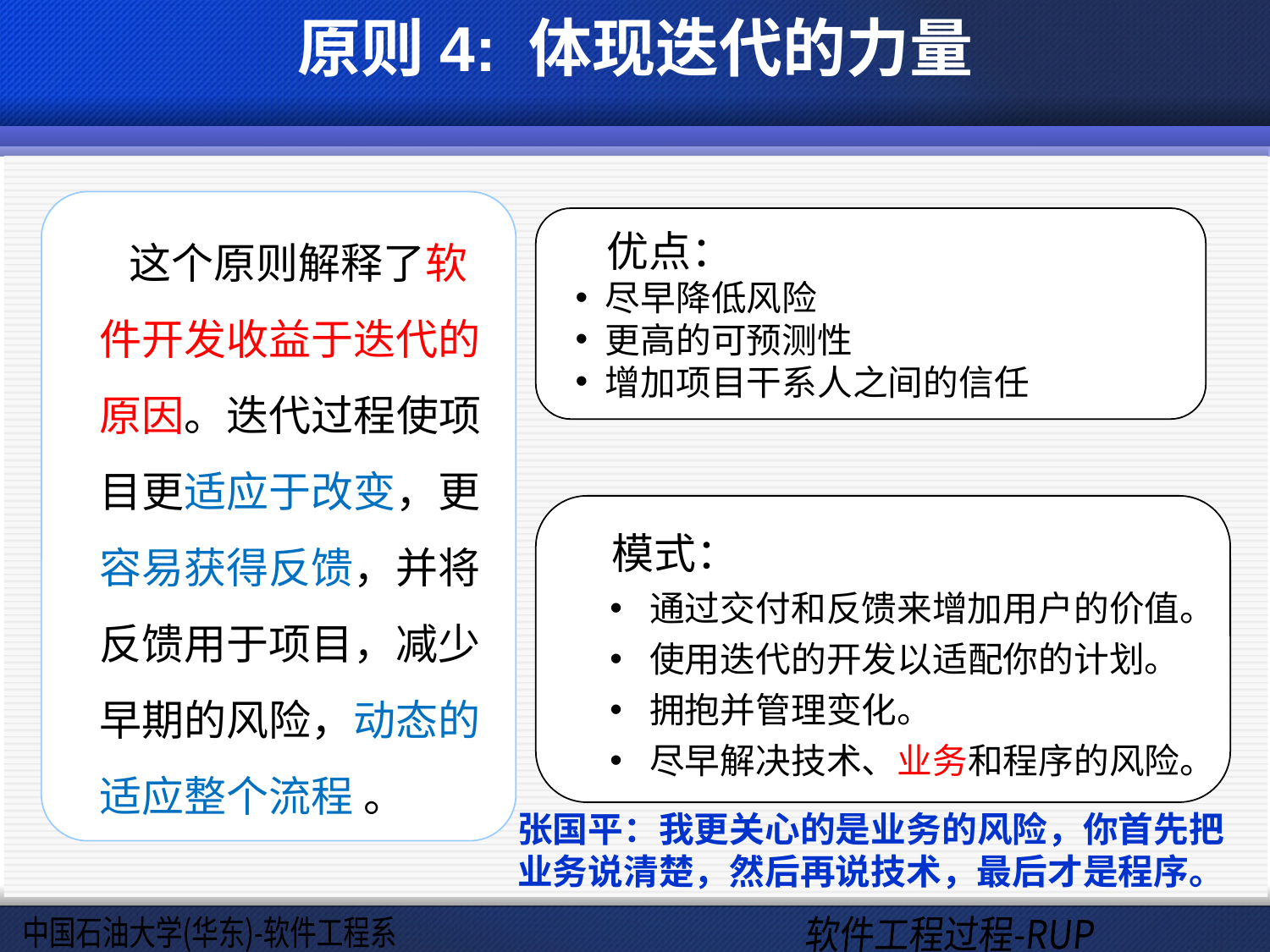

# 原则4: 体现迭代的力量
  这个原则解释了软件开发收益于迭代的原因。迭代过程使项目更适应于改变，更容易获得反馈，并将反馈用于项目，减少早期的风险，动态的适应整个流程 。
优点：
尽早降低风险
更高的可预测性
增加项目干系人之间的信任
模式：
通过交付和反馈来增加用户的价值。
使用迭代的开发以适配你的计划。
拥抱并管理变化。
尽早解决技术、业务和程序的风险。
张国平：我更关心的是业务的风险，你首先把业务说清楚，然后再说技术，最后才是程序。